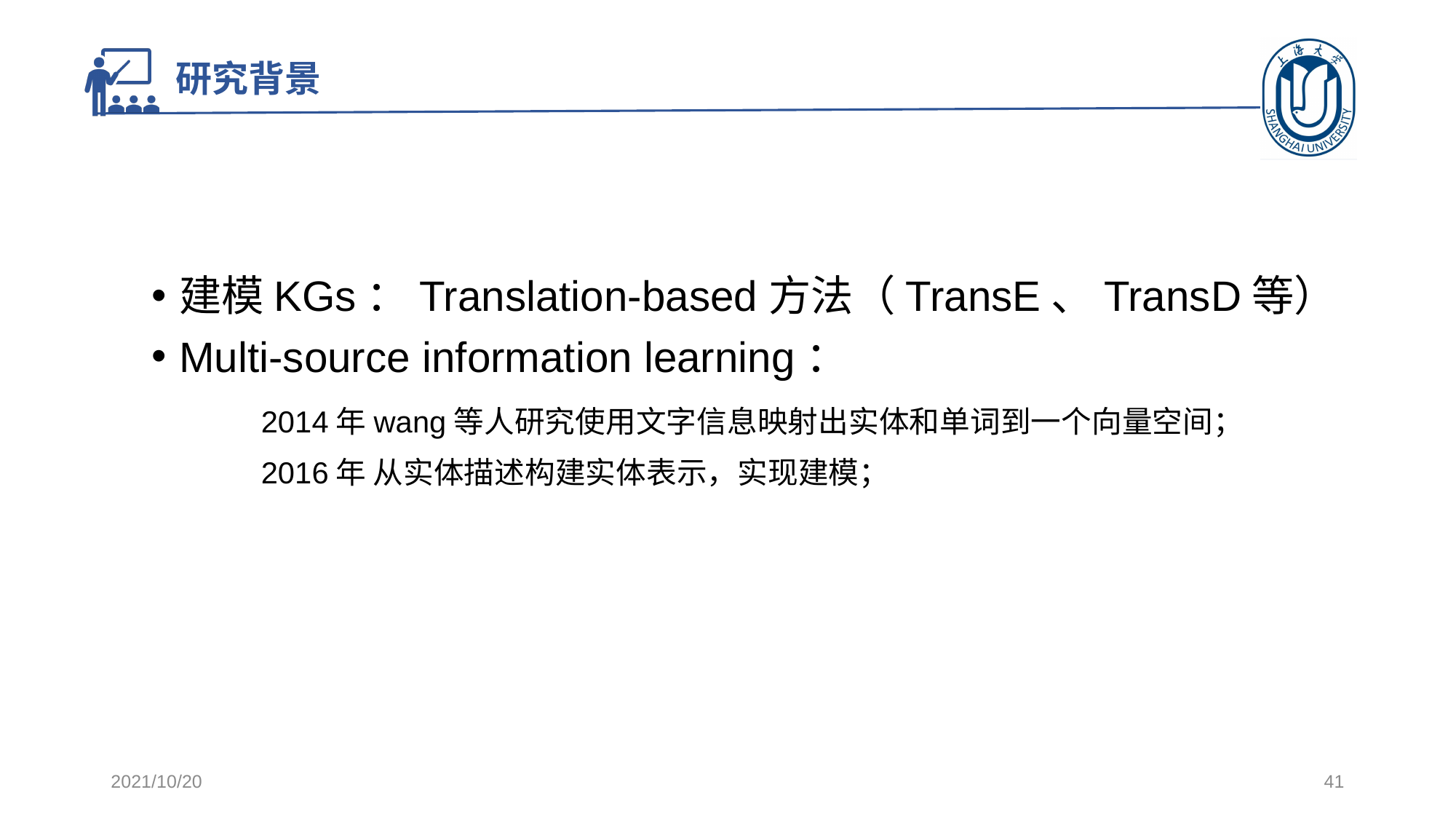

# 研究背景
建模KGs：Translation-based方法（TransE、TransD等）
Multi-source information learning：
	2014年wang等人研究使用文字信息映射出实体和单词到一个向量空间；
	2016年 从实体描述构建实体表示，实现建模；
2021/10/20

41